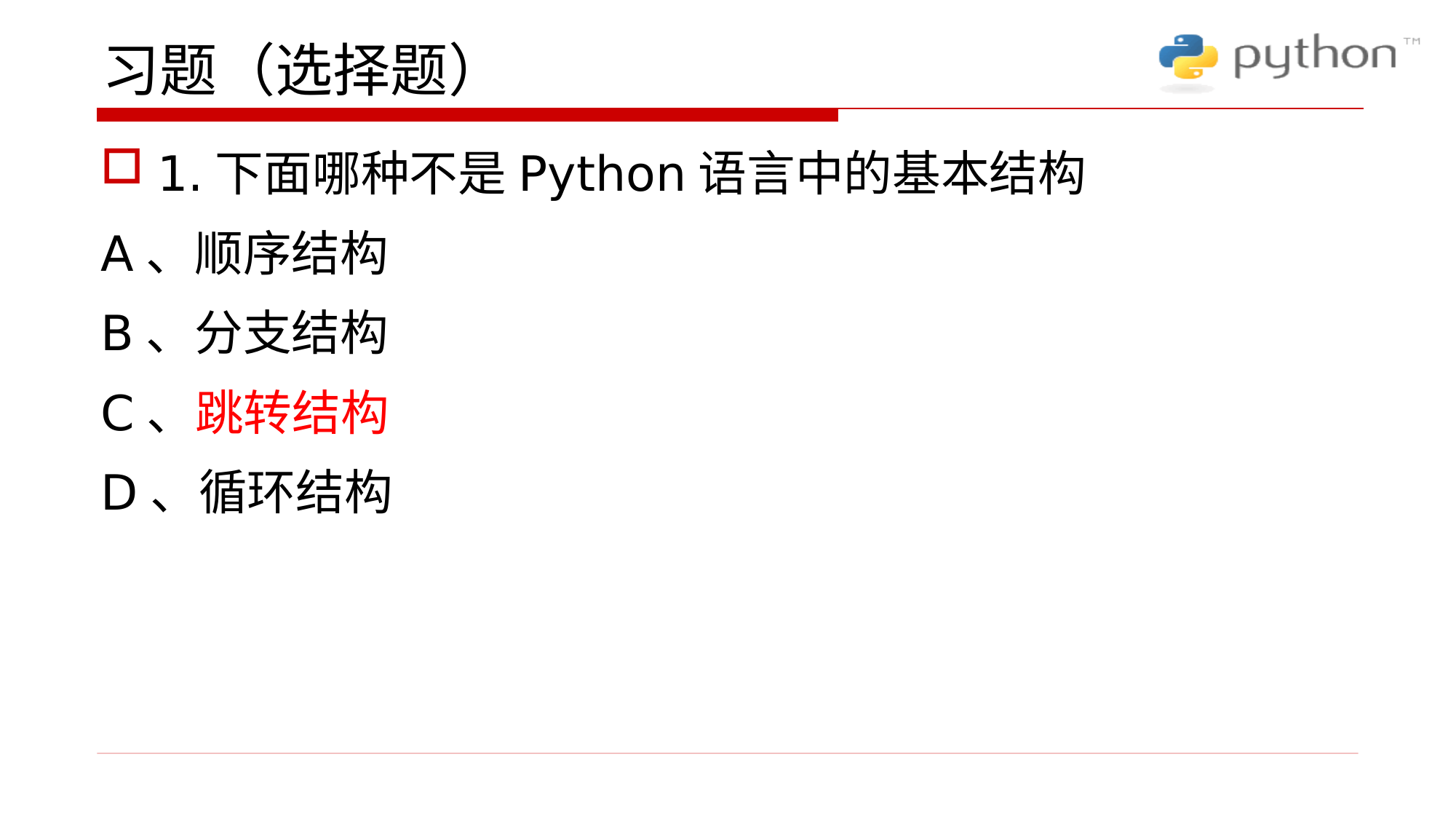

# 习题（选择题）
1.下面哪种不是Python语言中的基本结构
A、顺序结构
B、分支结构
C、跳转结构
D、循环结构